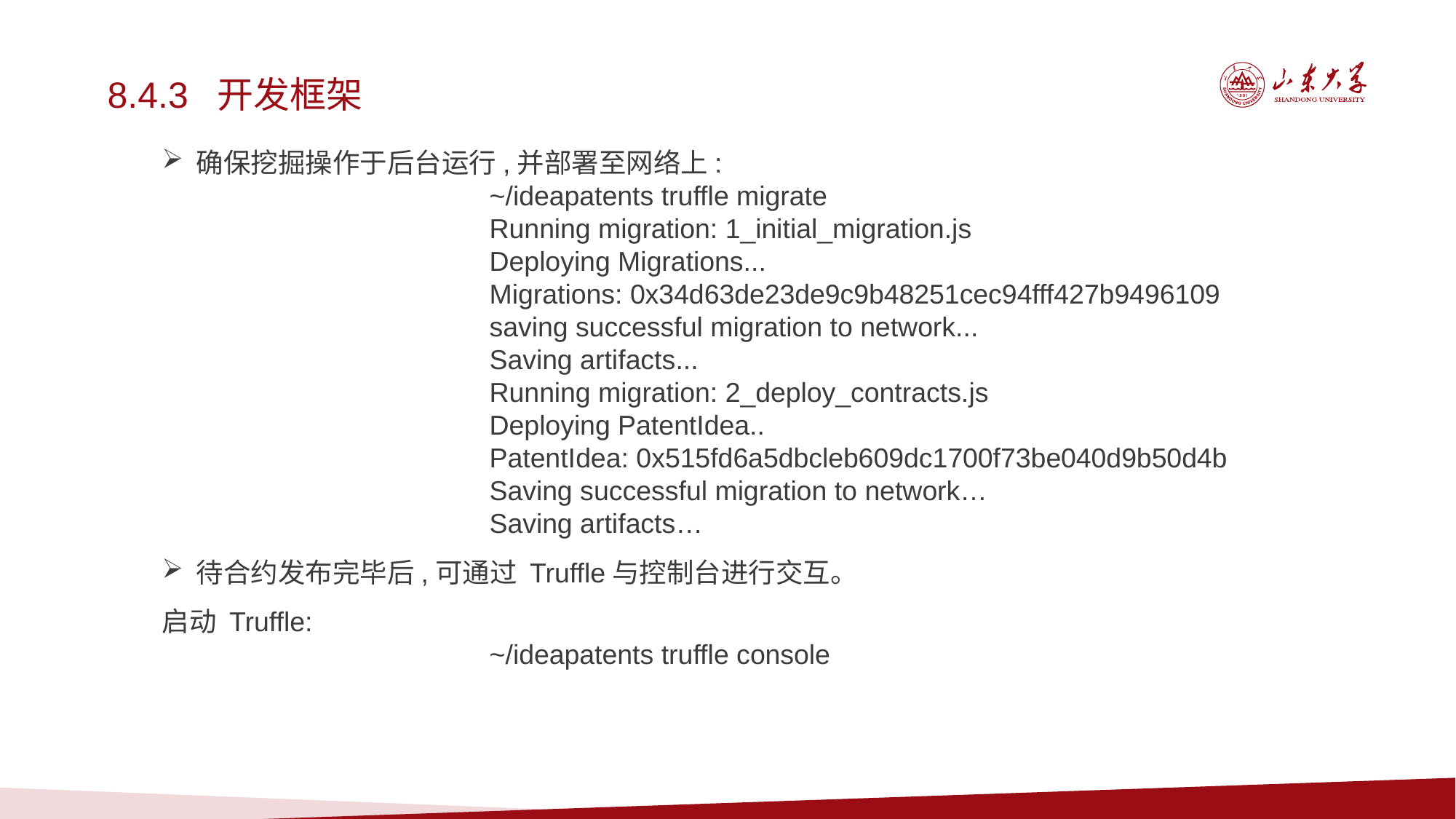

8.4.3  开发框架
确保挖掘操作于后台运行,并部署至网络上:
~/ideapatents truffle migrate
Running migration: 1_initial_migration.js
Deploying Migrations...
Migrations: 0x34d63de23de9c9b48251cec94fff427b9496109
saving successful migration to network...
Saving artifacts...
Running migration: 2_deploy_contracts.js
Deploying PatentIdea..
PatentIdea: 0x515fd6a5dbcleb609dc1700f73be040d9b50d4b
Saving successful migration to network…
Saving artifacts…
待合约发布完毕后,可通过 Truffle与控制台进行交互。
启动 Truffle:
~/ideapatents truffle console